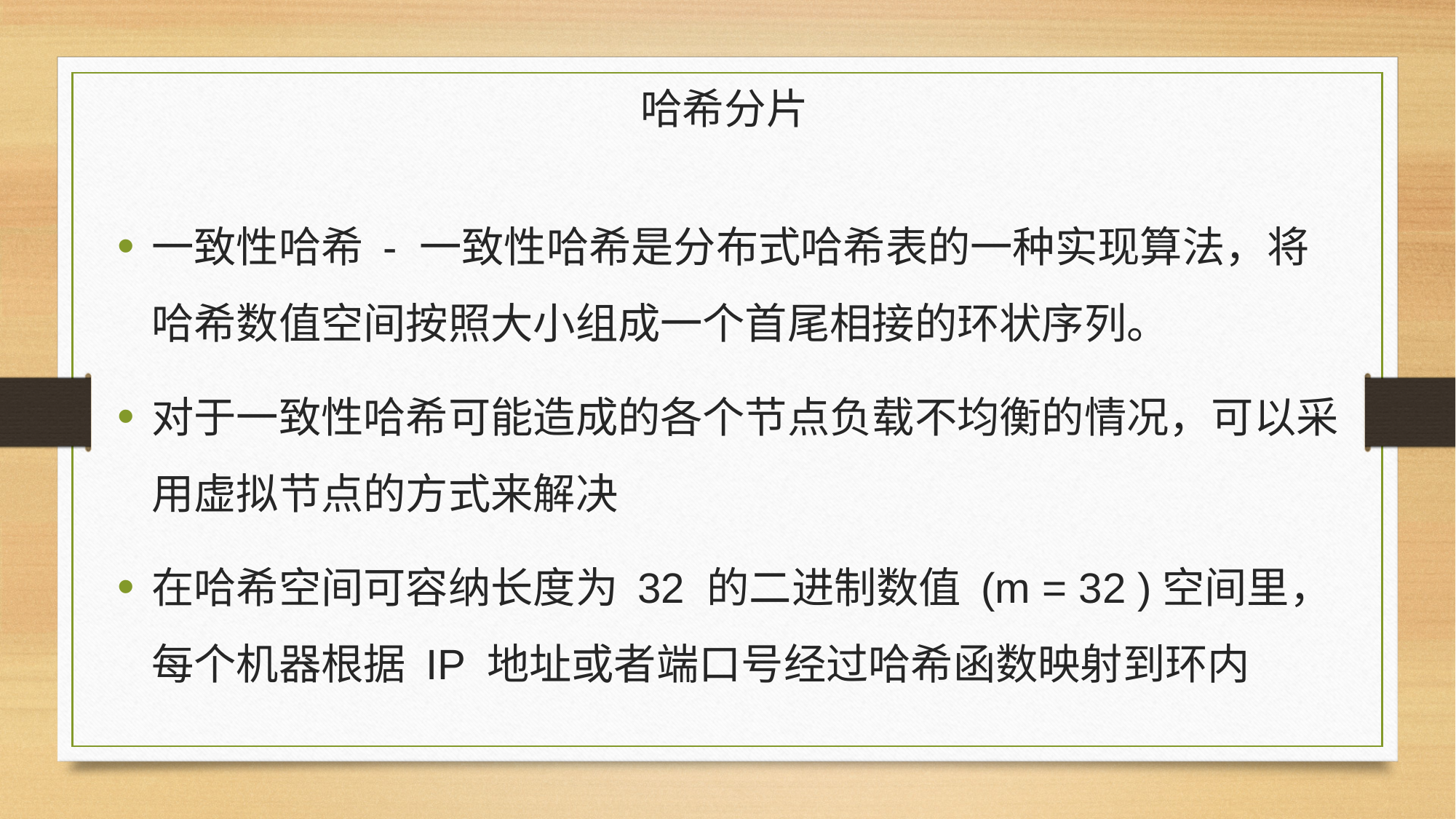

# 哈希分片
一致性哈希 - 一致性哈希是分布式哈希表的一种实现算法，将哈希数值空间按照大小组成一个首尾相接的环状序列。
对于一致性哈希可能造成的各个节点负载不均衡的情况，可以采用虚拟节点的方式来解决
在哈希空间可容纳长度为 32 的二进制数值 (m = 32 )空间里，每个机器根据 IP 地址或者端口号经过哈希函数映射到环内